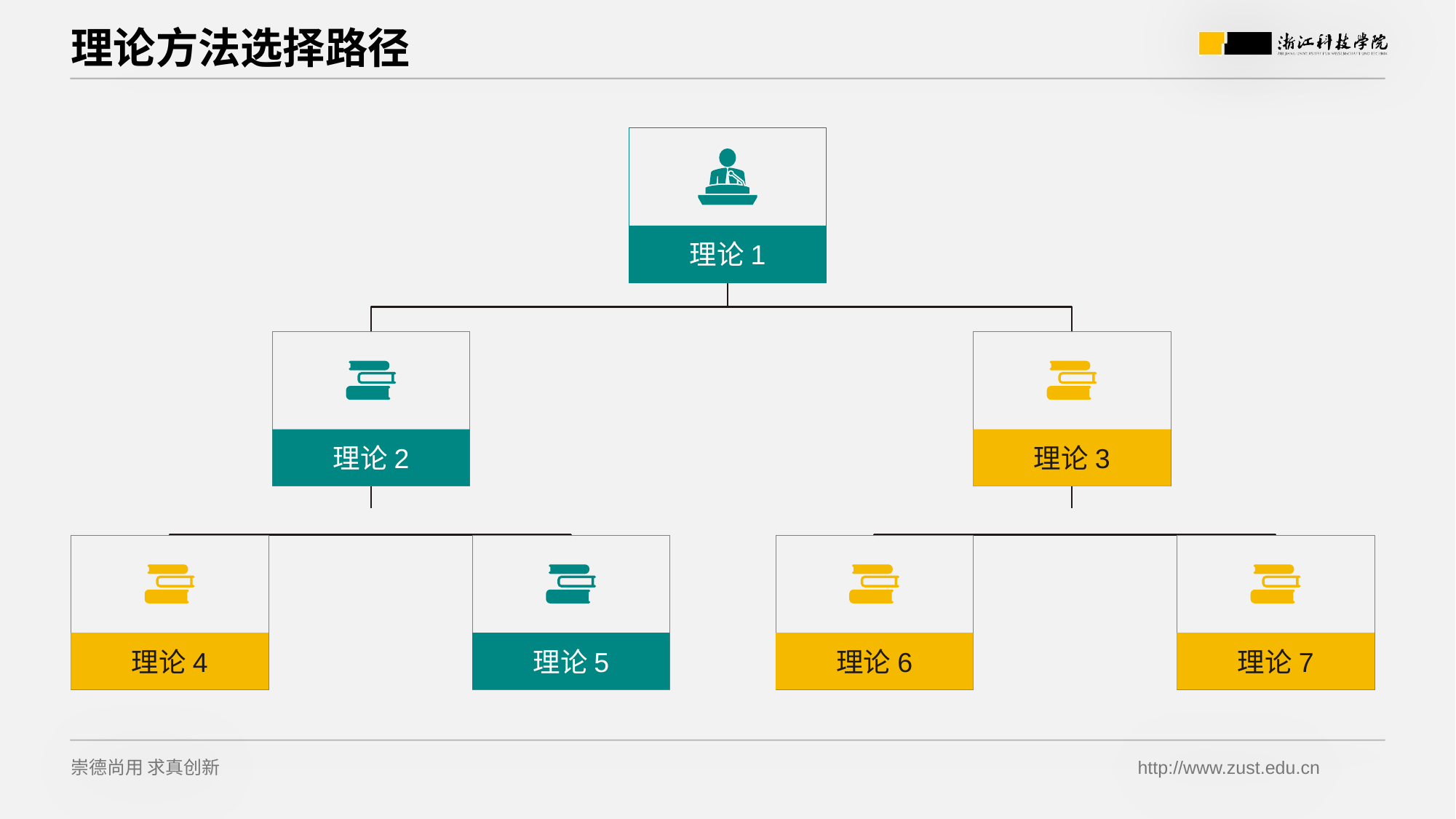

# 理论方法选择路径

理论1

理论2
理论3

理论4
理论5
理论6
理论7